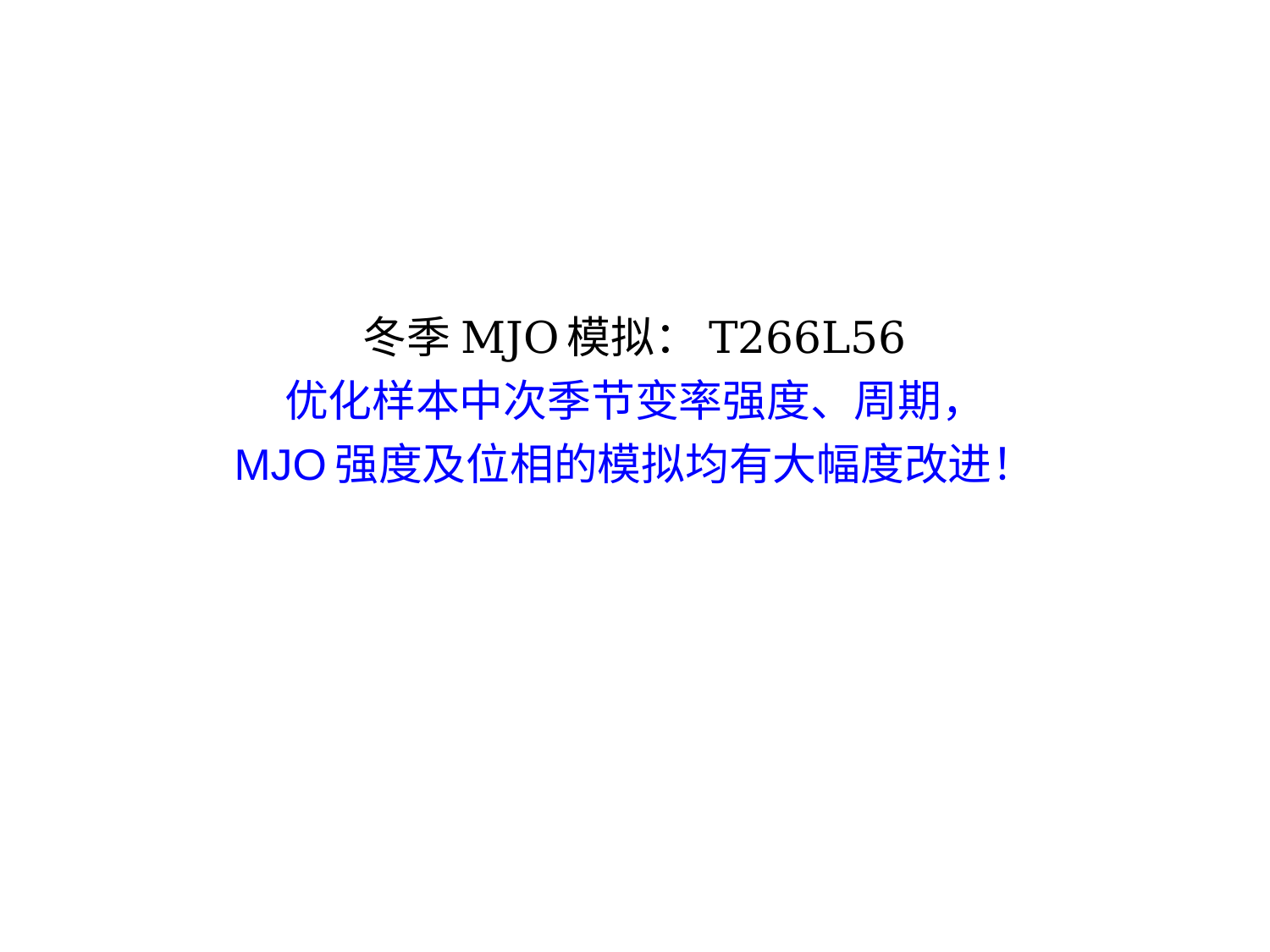

# 冬季MJO模拟：T266L56 优化样本中次季节变率强度、周期， MJO强度及位相的模拟均有大幅度改进！